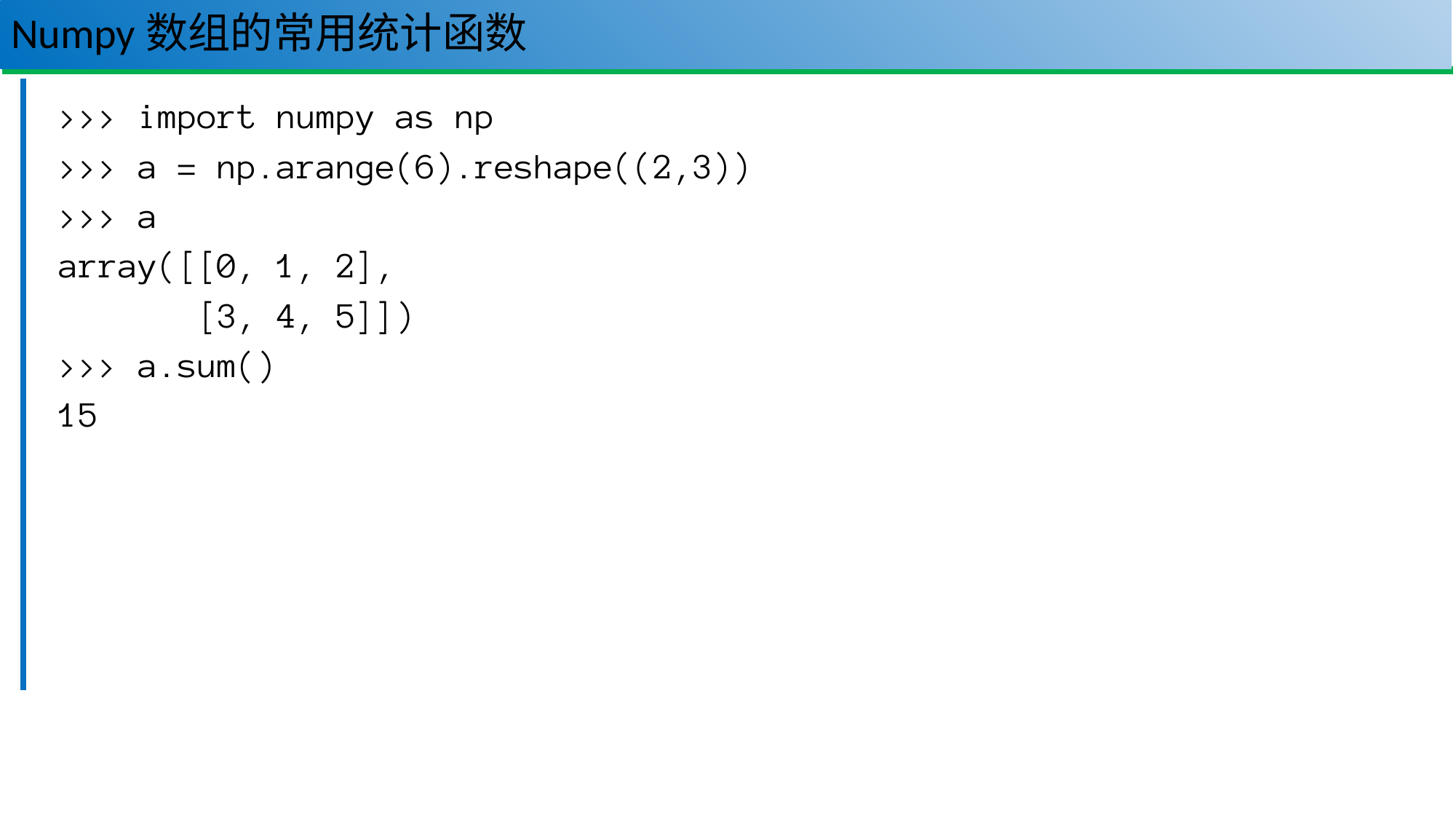

# Numpy数组的常用统计函数
117
>>> import numpy as np
>>> a = np.arange(6).reshape((2,3))
>>> a
array([[0, 1, 2],
       [3, 4, 5]])
>>> a.sum()
15